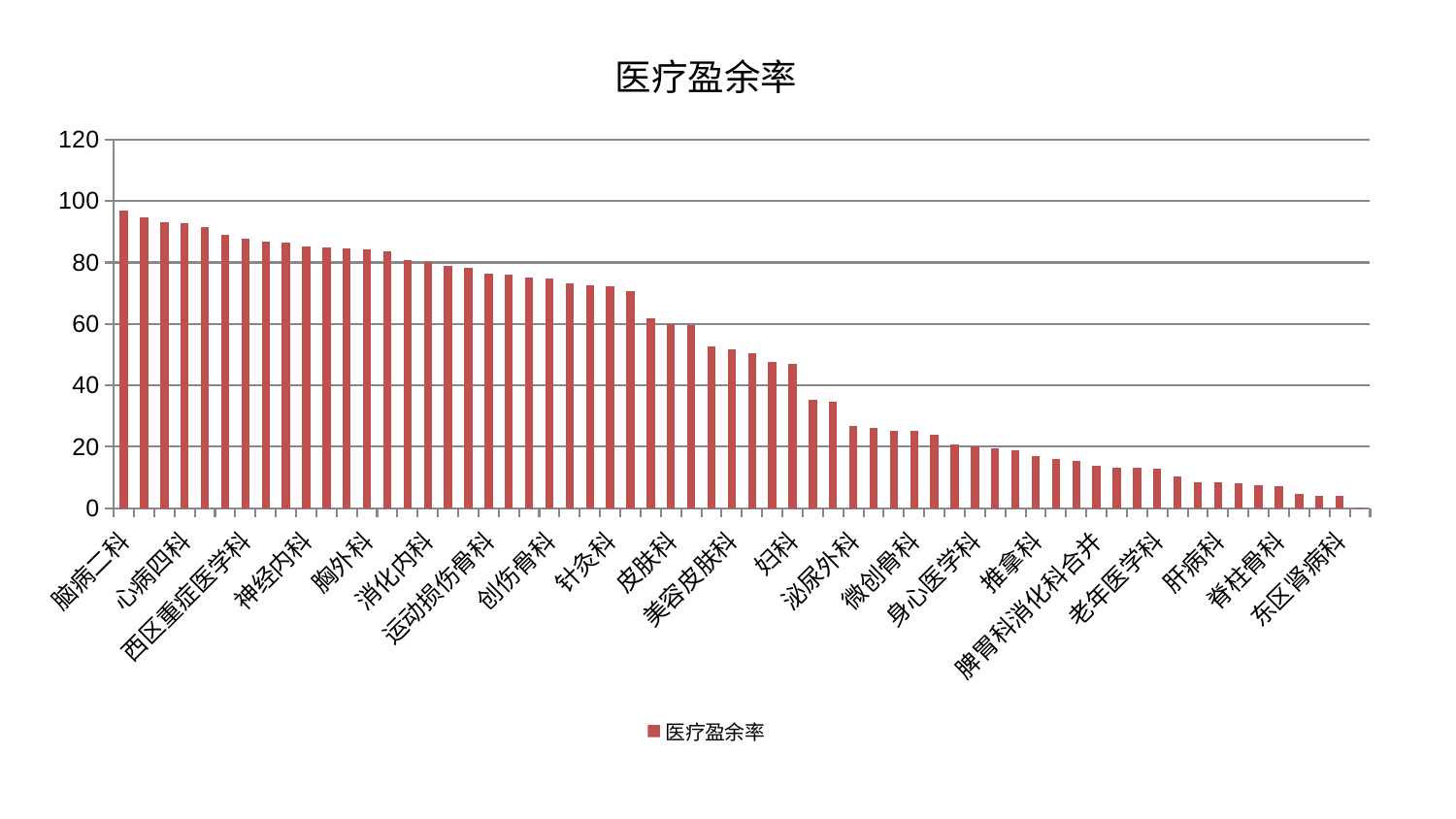

### Chart: 医疗盈余率

| Category | 医疗盈余率 |
|---|---|
| 脑病二科 | 96.96768569520357 |
| 心病三科 | 94.59429904124266 |
| 心病二科 | 93.03565760295018 |
| 心病四科 | 92.90127471666419 |
| 乳腺甲状腺外科 | 91.69489649515603 |
| 男科 | 89.13030490008336 |
| 西区重症医学科 | 87.73877217373834 |
| 心血管内科 | 86.89020039730326 |
| 治未病中心 | 86.64899031455077 |
| 神经内科 | 85.10431857172863 |
| 小儿骨科 | 84.90352096711462 |
| 普通外科 | 84.47865476319025 |
| 胸外科 | 84.22892513962765 |
| 脾胃病科 | 83.71907706705564 |
| 综合内科 | 80.75501705021554 |
| 消化内科 | 80.2683010581261 |
| 妇二科 | 78.97630383861862 |
| 口腔科 | 78.26548579414509 |
| 运动损伤骨科 | 76.39563760625197 |
| 肛肠科 | 76.05254919103999 |
| 肝胆外科 | 75.17658585255056 |
| 创伤骨科 | 74.72230988046424 |
| 中医经典科 | 73.11233777091266 |
| 风湿病科 | 72.73401196007106 |
| 针灸科 | 72.30916015608413 |
| 关节骨科 | 70.69858203266631 |
| 重症医学科 | 61.72176341875117 |
| 皮肤科 | 60.10532714003662 |
| 心病一科 | 59.6276910491748 |
| 肾病科 | 52.571767818021776 |
| 美容皮肤科 | 51.6317764116143 |
| 耳鼻喉科 | 50.59370946937569 |
| 肿瘤内科 | 47.71331487826451 |
| 妇科 | 46.97980781326845 |
| 显微骨科 | 35.166423320255944 |
| 医院 | 34.64349492044474 |
| 泌尿外科 | 26.905030102303094 |
| 内分泌科 | 26.2598437797255 |
| 骨科 | 25.36197798644846 |
| 微创骨科 | 25.321628988756007 |
| 神经外科 | 23.995435256317865 |
| 眼科 | 20.887538763289214 |
| 身心医学科 | 20.149166261643337 |
| 血液科 | 19.45832508317926 |
| 小儿推拿科 | 19.02256730671217 |
| 推拿科 | 17.0660437419347 |
| 脑病三科 | 15.929192131415771 |
| 中医外治中心 | 15.549122959595586 |
| 脾胃科消化科合并 | 13.702706674938913 |
| 妇科妇二科合并 | 13.245852125310797 |
| 周围血管科 | 13.162041370942234 |
| 老年医学科 | 12.894711997322638 |
| 产科 | 10.442797478859699 |
| 脑病一科 | 8.47356047276926 |
| 肝病科 | 8.354599862640132 |
| 东区重症医学科 | 8.108468487030706 |
| 儿科 | 7.429576826535711 |
| 脊柱骨科 | 7.189066334296768 |
| 呼吸内科 | 4.575530828821339 |
| 肾脏内科 | 4.160872962994677 |
| 东区肾病科 | 3.9860527615678043 |
| 康复科 | 0.317274483217167 |
246